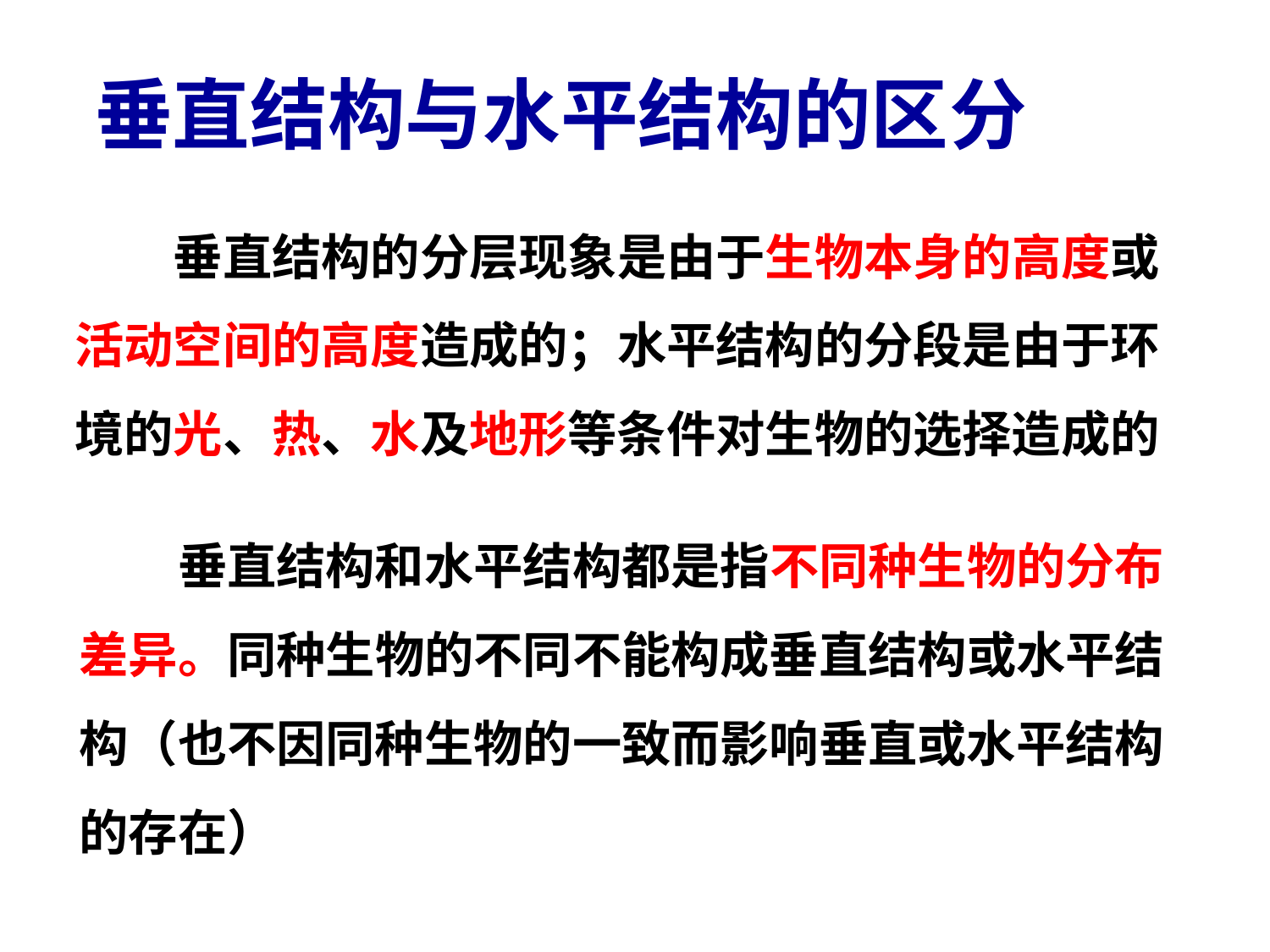

垂直结构与水平结构的区分
　　垂直结构的分层现象是由于生物本身的高度或活动空间的高度造成的；水平结构的分段是由于环境的光、热、水及地形等条件对生物的选择造成的
　　垂直结构和水平结构都是指不同种生物的分布差异。同种生物的不同不能构成垂直结构或水平结构（也不因同种生物的一致而影响垂直或水平结构的存在）